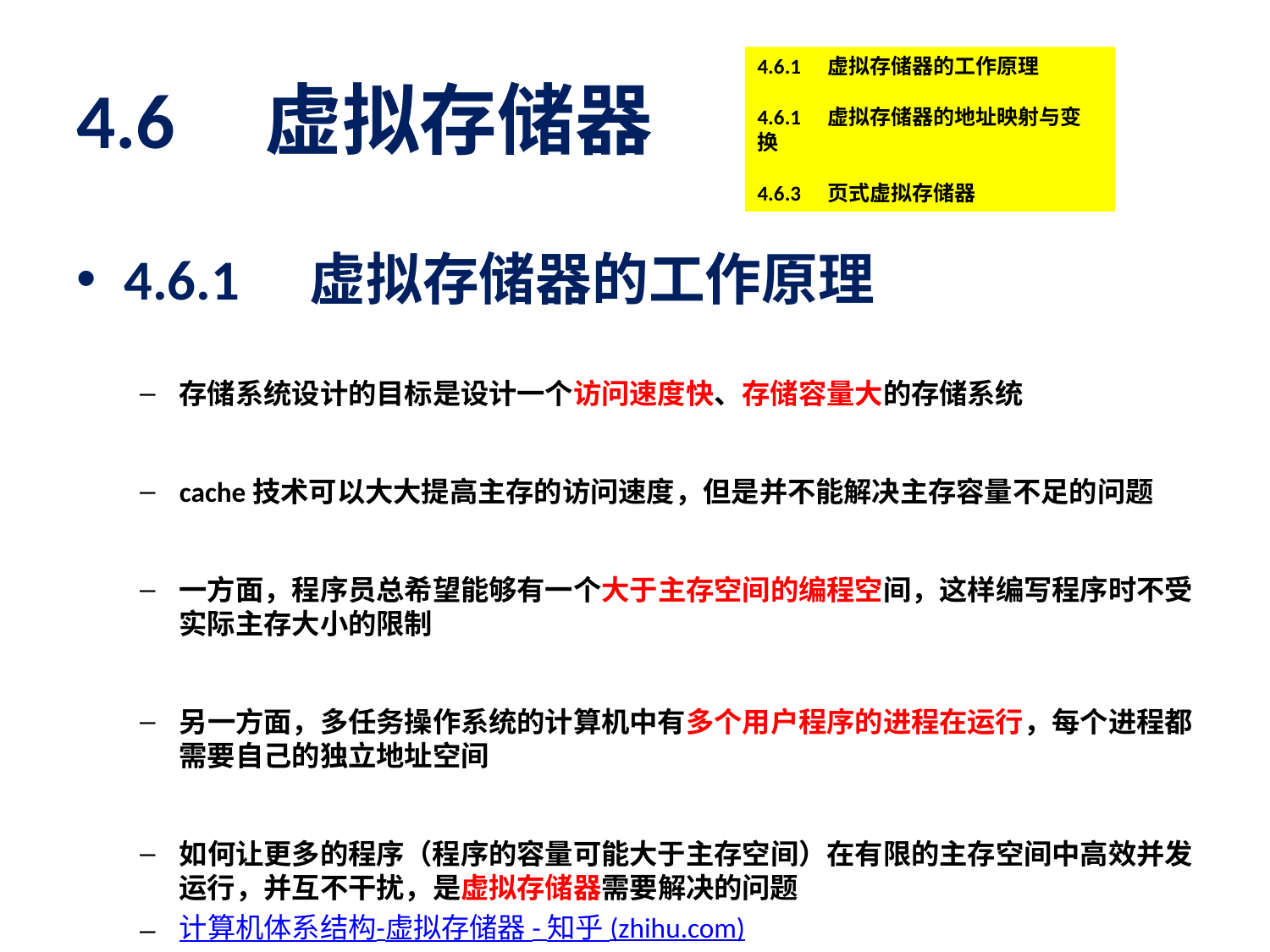

# 4.6    虚拟存储器
4.6.1　虚拟存储器的工作原理

4.6.1　虚拟存储器的地址映射与变换

4.6.3　页式虚拟存储器
4.6.1　虚拟存储器的工作原理

存储系统设计的目标是设计一个访问速度快、存储容量大的存储系统

cache技术可以大大提高主存的访问速度，但是并不能解决主存容量不足的问题

一方面，程序员总希望能够有一个大于主存空间的编程空间，这样编写程序时不受实际主存大小的限制

另一方面，多任务操作系统的计算机中有多个用户程序的进程在运行，每个进程都需要自己的独立地址空间

如何让更多的程序（程序的容量可能大于主存空间）在有限的主存空间中高效并发运行，并互不干扰，是虚拟存储器需要解决的问题
计算机体系结构-虚拟存储器 - 知乎 (zhihu.com)
操作系统之虚拟存储器 - 知乎  https://www.zhihu.com/zvideo/1618385883492835328